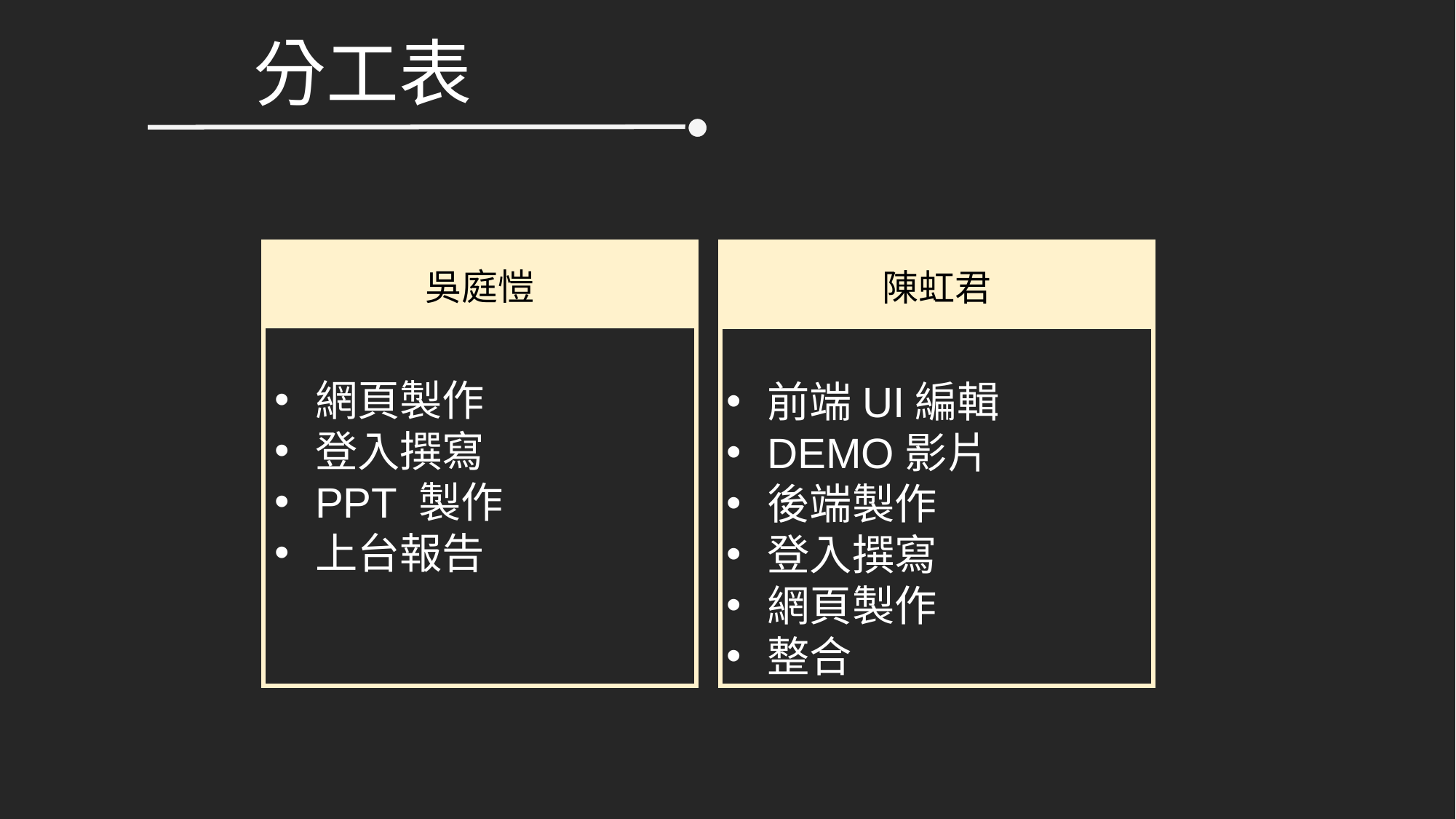

分工表

吳庭愷
陳虹君
網頁製作
登入撰寫
PPT 製作
上台報告

前端UI編輯
DEMO影片
後端製作
登入撰寫
網頁製作
整合